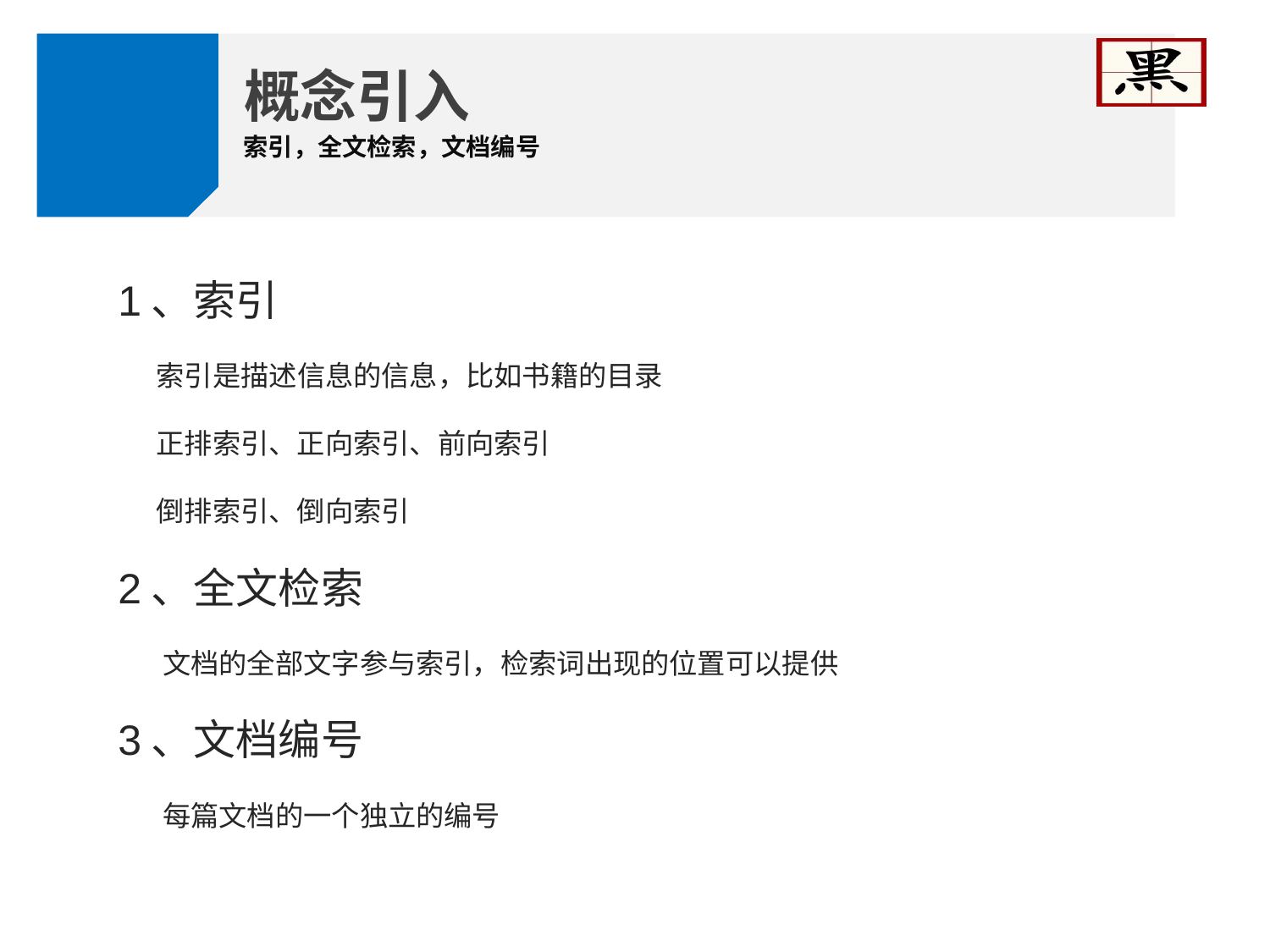

概念引入
索引，全文检索，文档编号
1、索引

     索引是描述信息的信息，比如书籍的目录

     正排索引、正向索引、前向索引

     倒排索引、倒向索引

2、全文检索

      文档的全部文字参与索引，检索词出现的位置可以提供

3、文档编号

      每篇文档的一个独立的编号